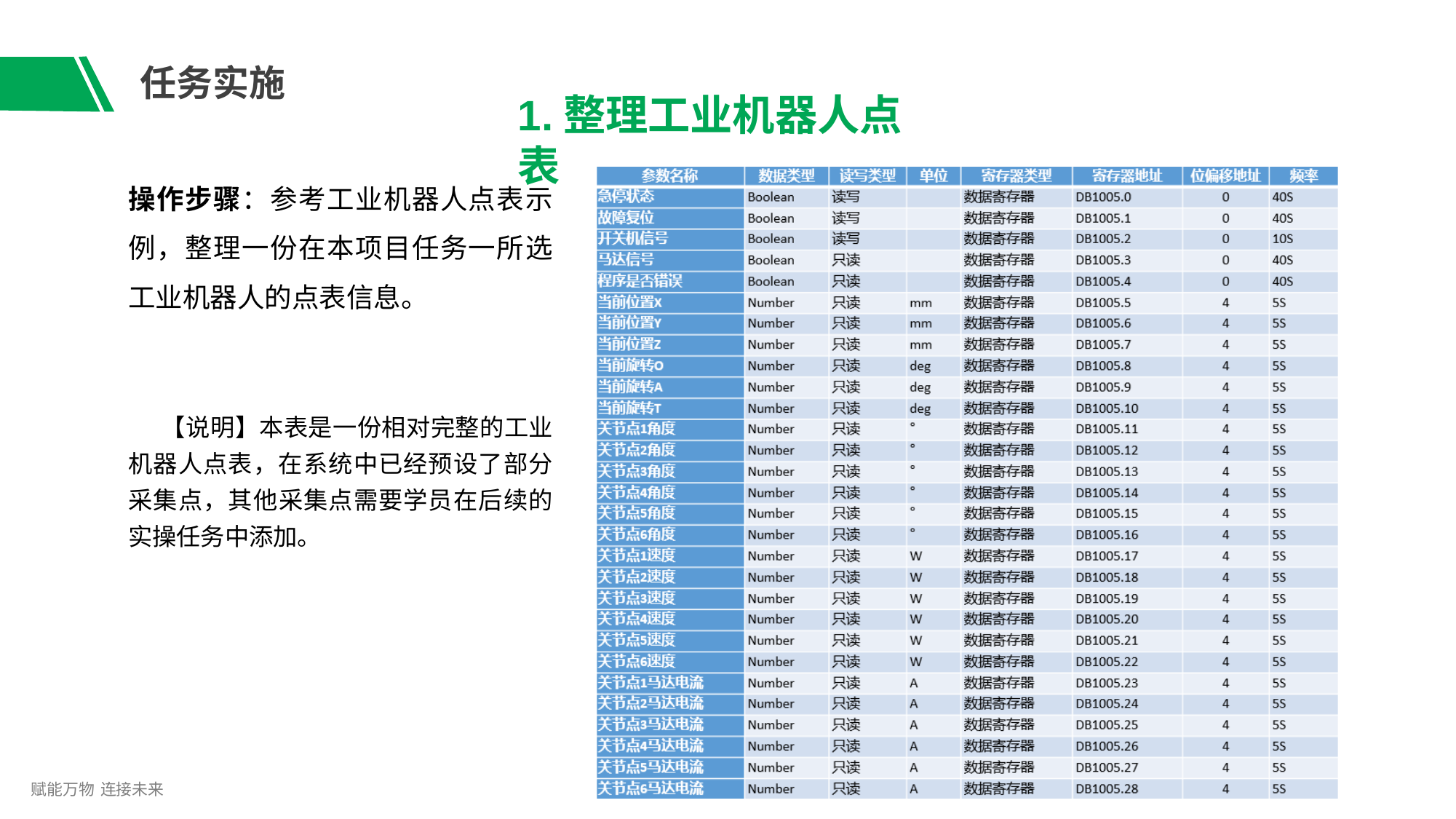

# 任务实施
1.整理工业机器人点表
操作步骤：参考工业机器人点表示 例，整理一份在本项目任务一所选 工业机器人的点表信息。

【说明】本表是一份相对完整的工业 机器人点表，在系统中已经预设了部分 采集点，其他采集点需要学员在后续的 实操任务中添加。
赋能万物 连接未来